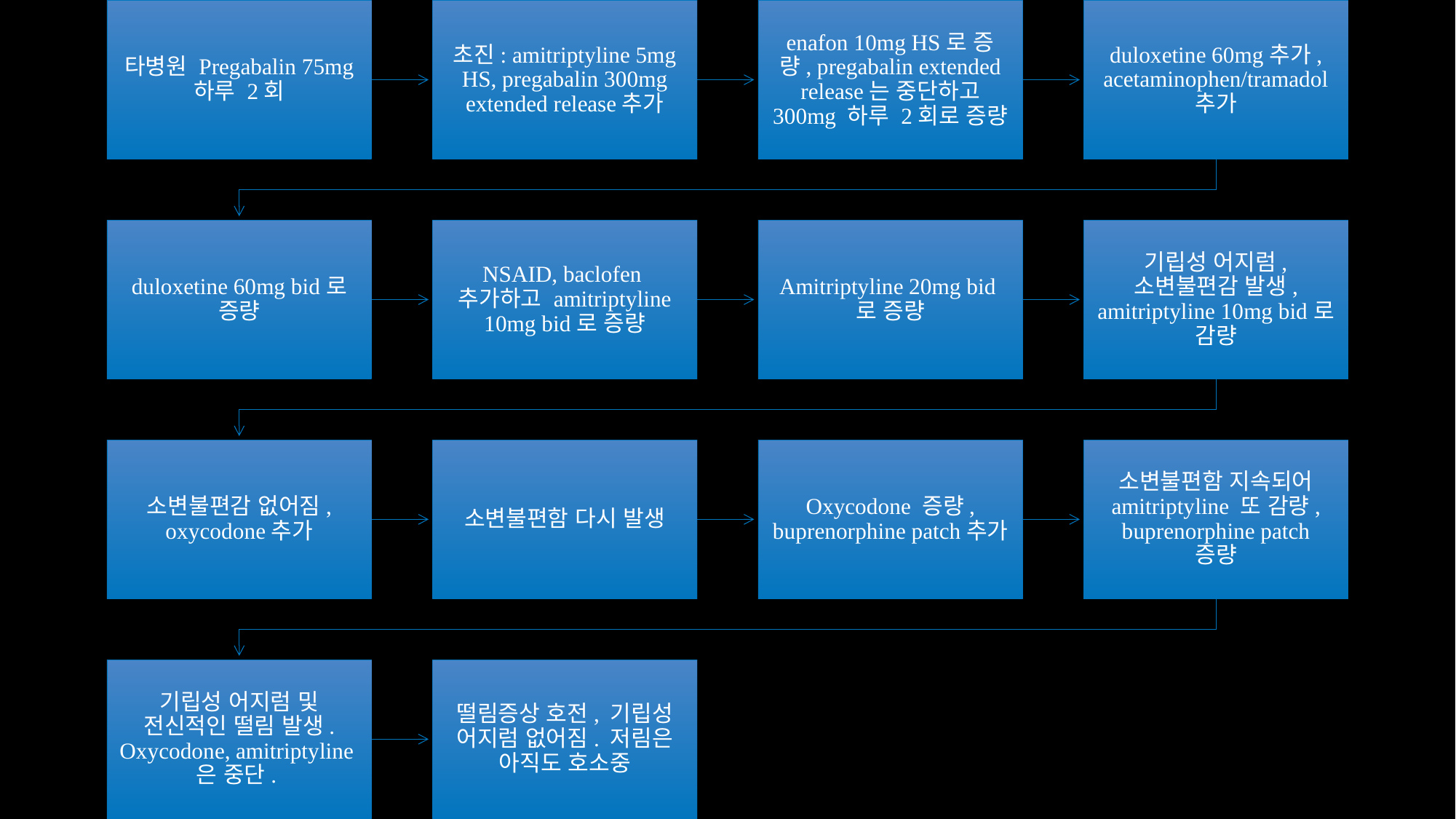

타병원 Pregabalin 75mg 하루 2회

초진: amitriptyline 5mg HS, pregabalin 300mg extended release추가

enafon 10mg HS로 증량, pregabalin extended release는 중단하고 300mg 하루 2회로 증량

duloxetine 60mg추가, acetaminophen/tramadol 추가

duloxetine 60mg bid로 증량

NSAID, baclofen추가하고 amitriptyline 10mg bid로 증량

Amitriptyline 20mg bid로 증량

기립성 어지럼, 소변불편감 발생, amitriptyline 10mg bid로 감량

소변불편감 없어짐, oxycodone추가

소변불편함 다시 발생

Oxycodone 증량, buprenorphine patch추가

소변불편함 지속되어 amitriptyline 또 감량, buprenorphine patch 증량

기립성 어지럼 및 전신적인 떨림 발생. Oxycodone, amitriptyline은 중단.
떨림증상 호전, 기립성 어지럼 없어짐. 저림은 아직도 호소중